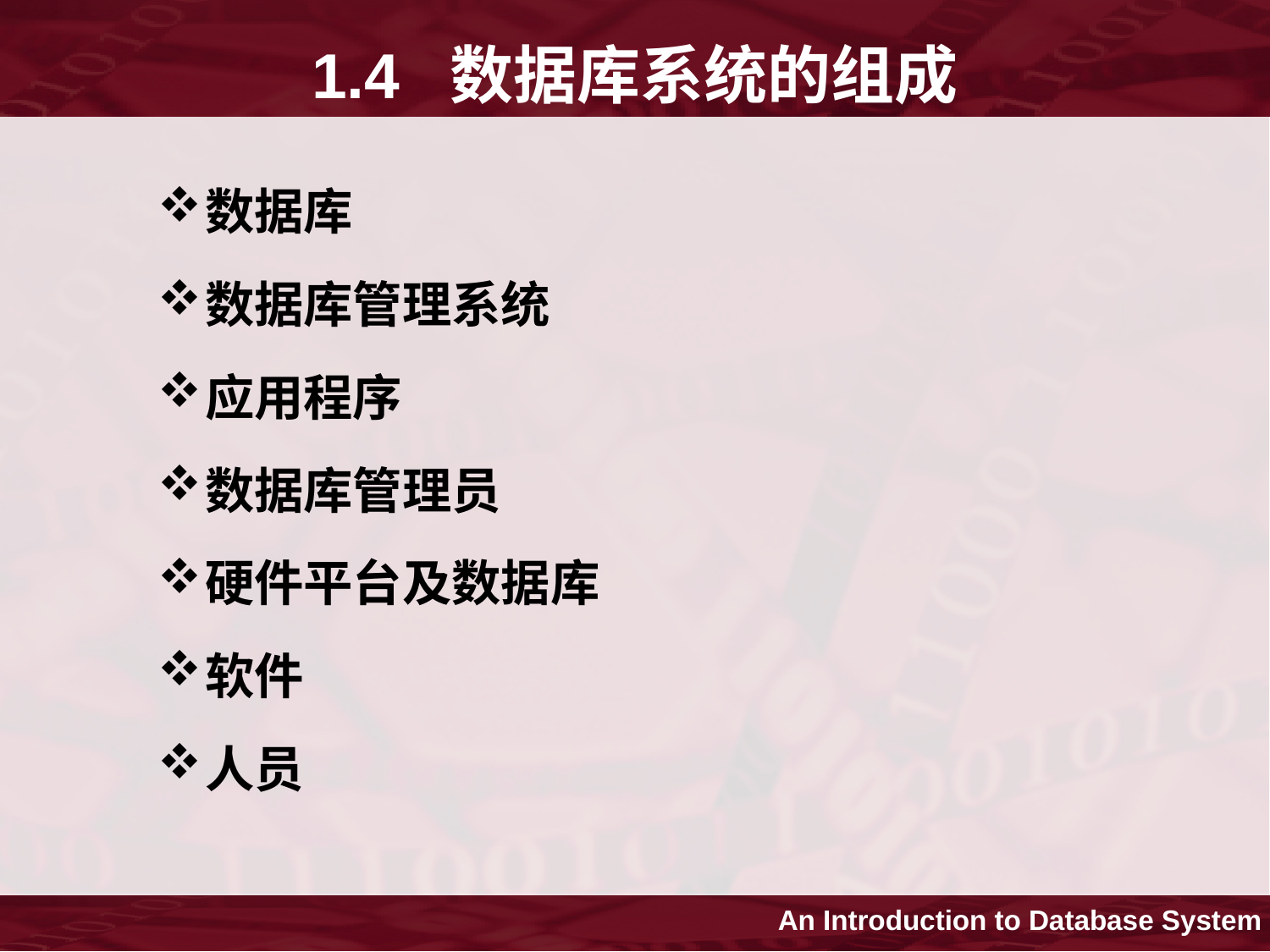

# 1.4  数据库系统的组成
数据库
数据库管理系统
应用程序
数据库管理员
硬件平台及数据库
软件
人员